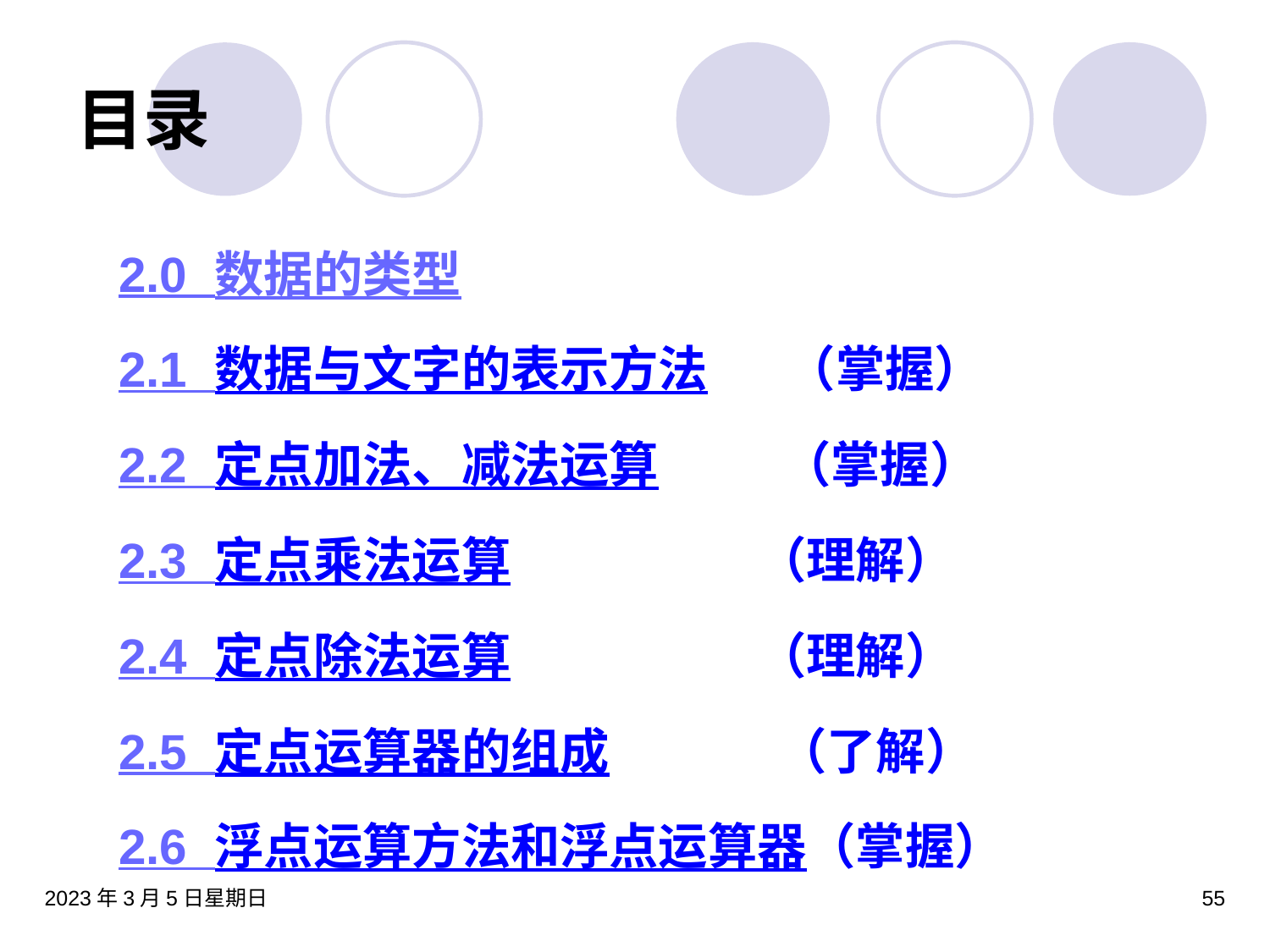

# 目录
2.0  数据的类型
2.1  数据与文字的表示方法       （掌握）
2.2  定点加法、减法运算           （掌握）
2.3  定点乘法运算                      （理解）
2.4  定点除法运算                      （理解）
2.5  定点运算器的组成               （了解）
2.6  浮点运算方法和浮点运算器（掌握）
2023年3月5日星期日
55